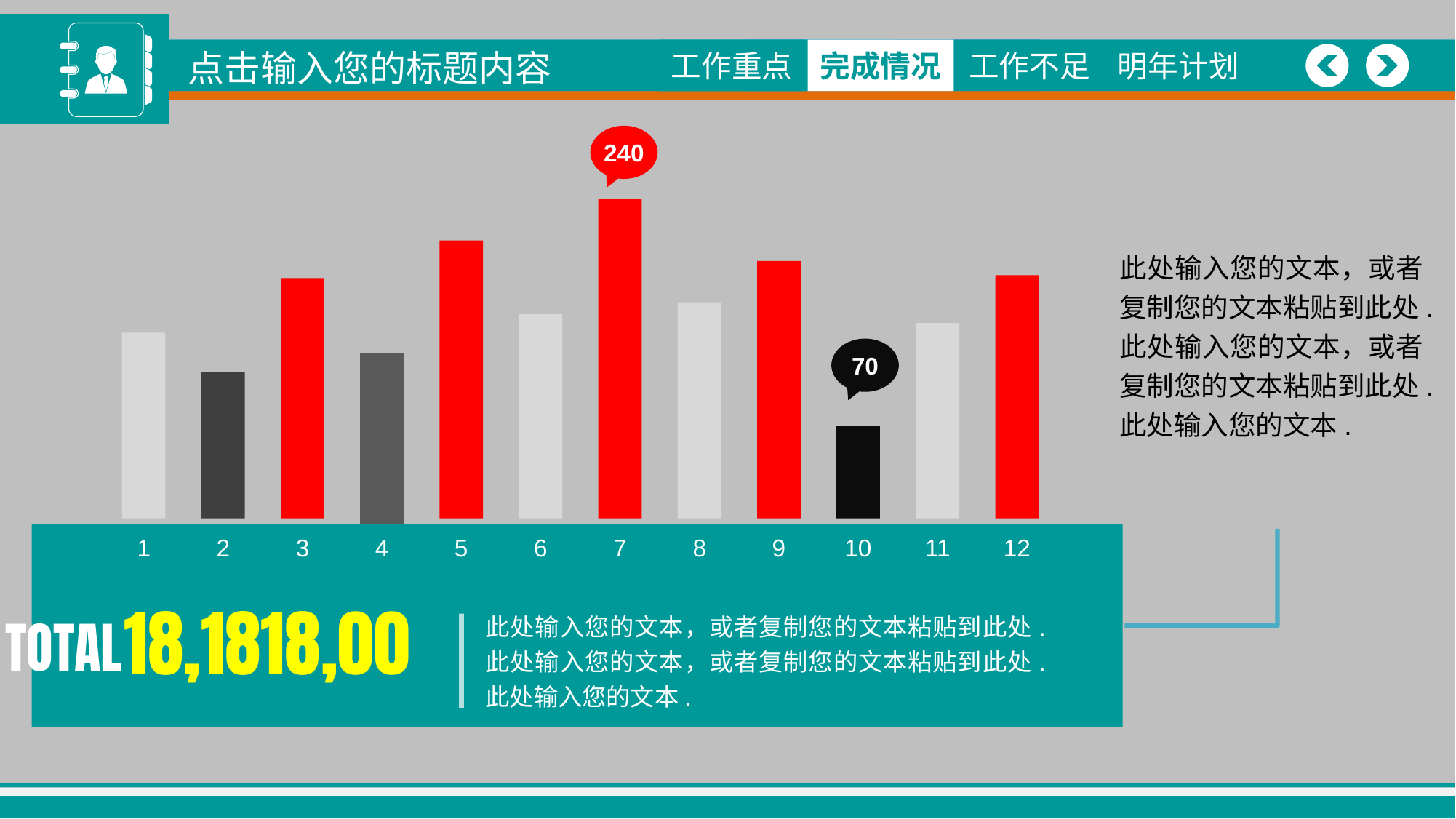

点击输入您的标题内容
图形
工作重点
图形
工作概述
完成情况
完成情况
工作不足
工作不足
明年计划
明年计划

240

此处输入您的文本，或者复制您的文本粘贴到此处.此处输入您的文本，或者复制您的文本粘贴到此处.此处输入您的文本.
70

1
2
3
4
5
6
7
8
9
10
11
12

TOTAL
18,1818,00
此处输入您的文本，或者复制您的文本粘贴到此处.此处输入您的文本，或者复制您的文本粘贴到此处.此处输入您的文本.

12